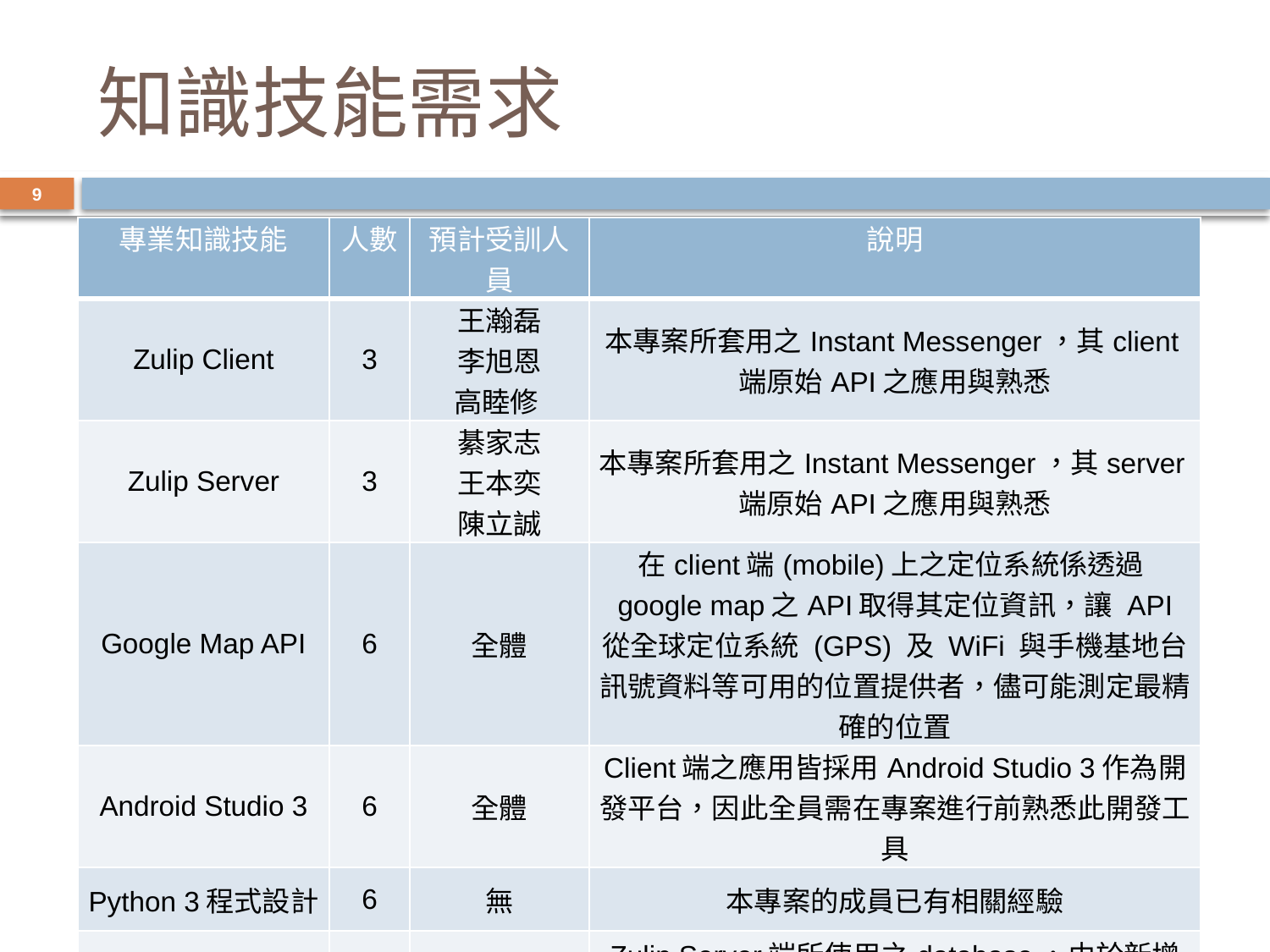

# 知識技能需求
9
| 專業知識技能 | 人數 | 預計受訓人員 | 說明 |
| --- | --- | --- | --- |
| Zulip Client | 3 | 王瀚磊 李旭恩 高睦修 | 本專案所套用之Instant Messenger，其client端原始API之應用與熟悉 |
| Zulip Server | 3 | 綦家志 王本奕 陳立誠 | 本專案所套用之Instant Messenger，其server端原始API之應用與熟悉 |
| Google Map API | 6 | 全體 | 在client端(mobile)上之定位系統係透過google map之API取得其定位資訊，讓 API 從全球定位系統 (GPS) 及 WiFi 與手機基地台訊號資料等可用的位置提供者，儘可能測定最精確的位置 |
| Android Studio 3 | 6 | 全體 | Client端之應用皆採用Android Studio 3作為開發平台，因此全員需在專案進行前熟悉此開發工具 |
| Python 3程式設計 | 6 | 無 | 本專案的成員已有相關經驗 |
| PostgreSQL 9.1 | 2 | 全體 | Zulip Server端所使用之database，由於新增之定位功能需仰賴資料庫之擴充欄位及搜尋等功能，因此全員需在專案進行前熟悉此工具 |